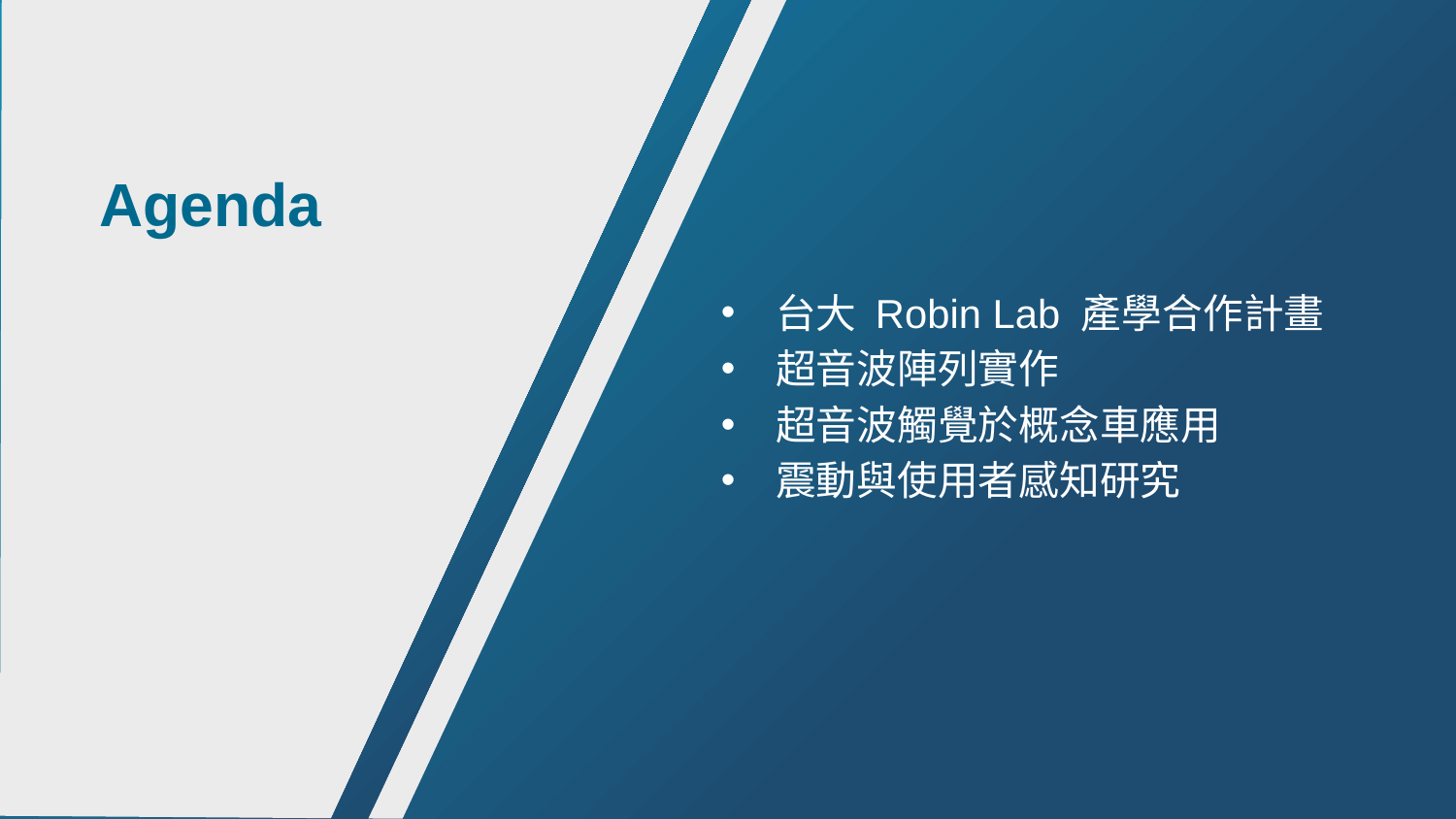

Agenda
台大 Robin Lab 產學合作計畫
超音波陣列實作
超音波觸覺於概念車應用
震動與使用者感知研究